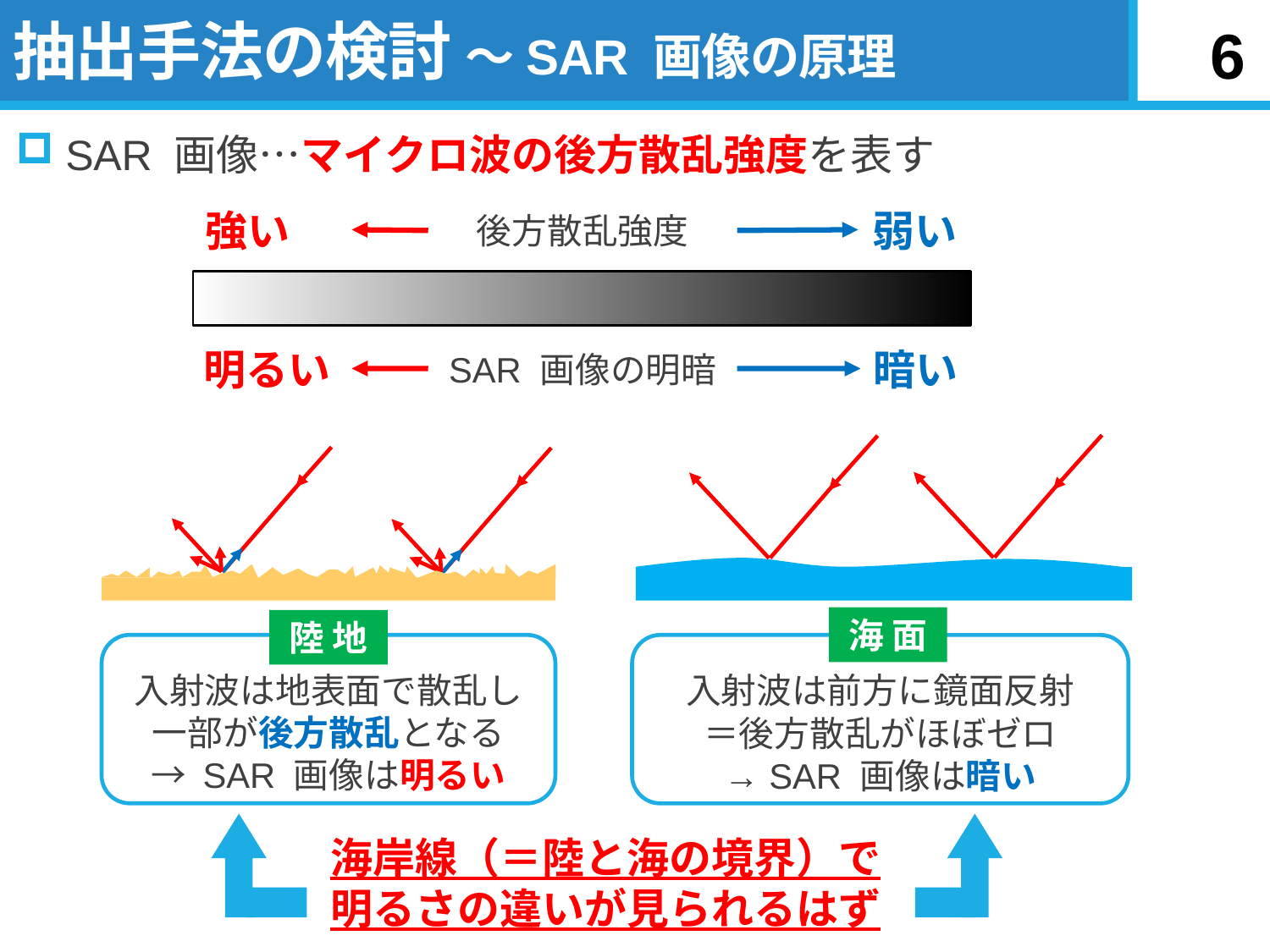

# 抽出手法の検討 ～SAR 画像の原理
6
SAR 画像…マイクロ波の後方散乱強度を表す
強い
弱い
後方散乱強度

明るい
暗い
SAR 画像の明暗

海 面
陸 地

入射波は地表面で散乱し
一部が後方散乱となる
→ SAR 画像は明るい
入射波は前方に鏡面反射
＝後方散乱がほぼゼロ
→ SAR 画像は暗い
海岸線（＝陸と海の境界）で
明るさの違いが見られるはず